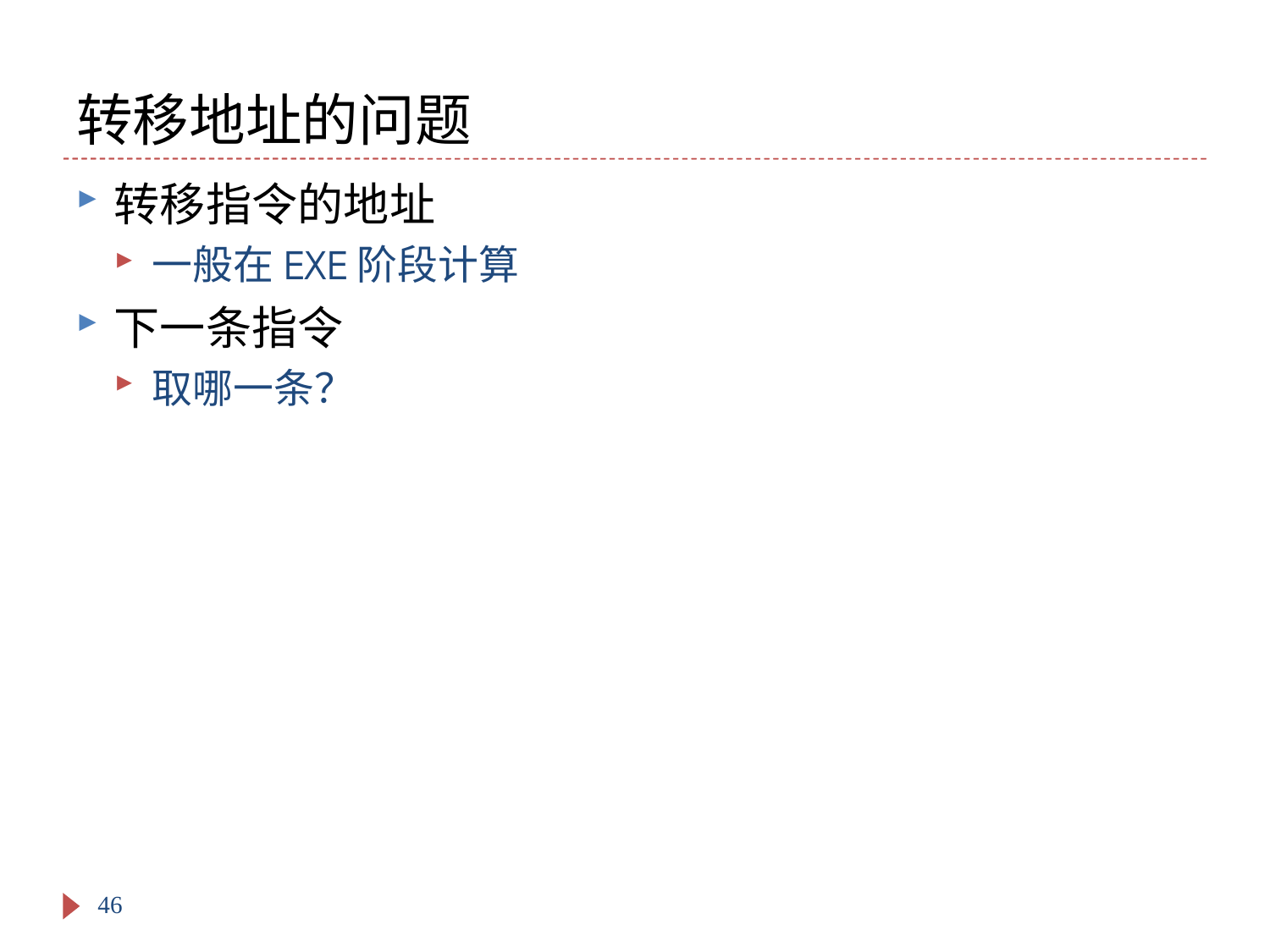

# 转移地址的问题
转移指令的地址
一般在EXE阶段计算
下一条指令
取哪一条？

46